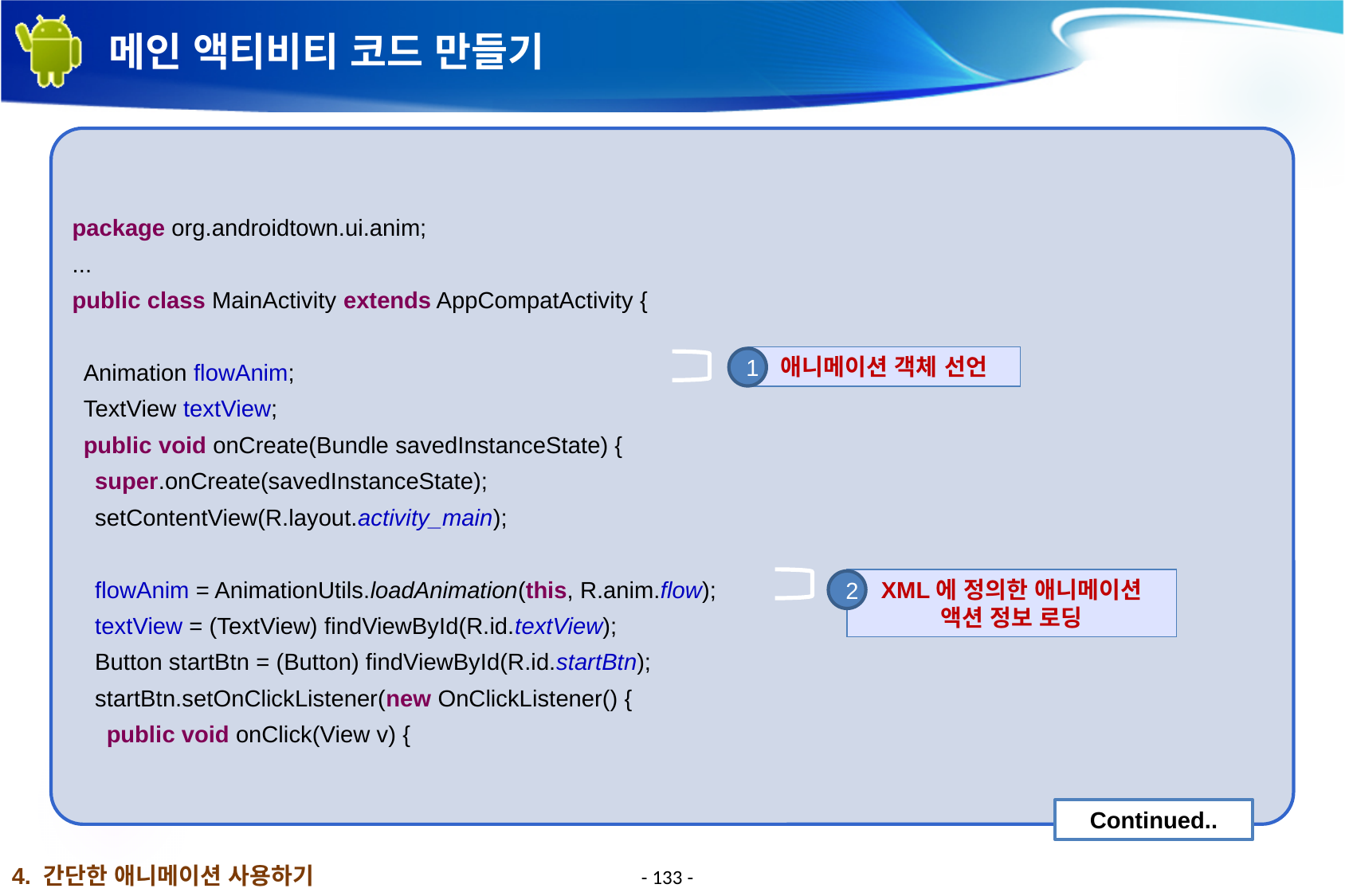

# 메인 액티비티 코드 만들기
package org.androidtown.ui.anim;
...
public class MainActivity extends AppCompatActivity {

Animation flowAnim;
TextView textView;
public void onCreate(Bundle savedInstanceState) {
super.onCreate(savedInstanceState);
setContentView(R.layout.activity_main);

flowAnim = AnimationUtils.loadAnimation(this, R.anim.flow);
textView = (TextView) findViewById(R.id.textView);
Button startBtn = (Button) findViewById(R.id.startBtn);
startBtn.setOnClickListener(new OnClickListener() {
public void onClick(View v) {
애니메이션 객체 선언
1

XML에 정의한 애니메이션 액션 정보 로딩
2
Continued..
4. 간단한 애니메이션 사용하기